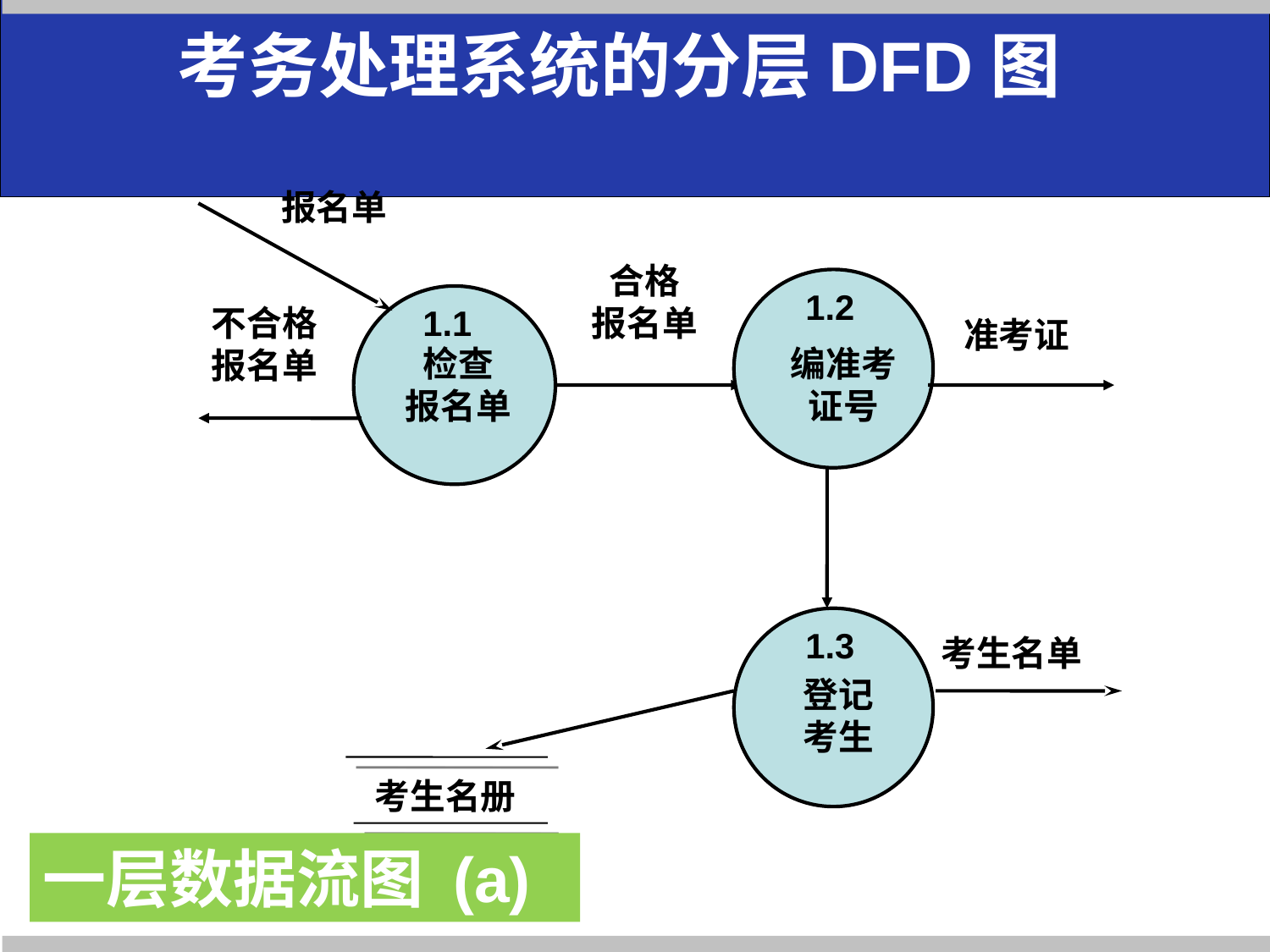

考务处理系统的分层DFD图
报名单

合格
报名单

1.2

不合格
报名单
1.1
准考证
检查
报名单
编准考证号

1.3
考生名单
登记
考生

考生名册

一层数据流图 (a)